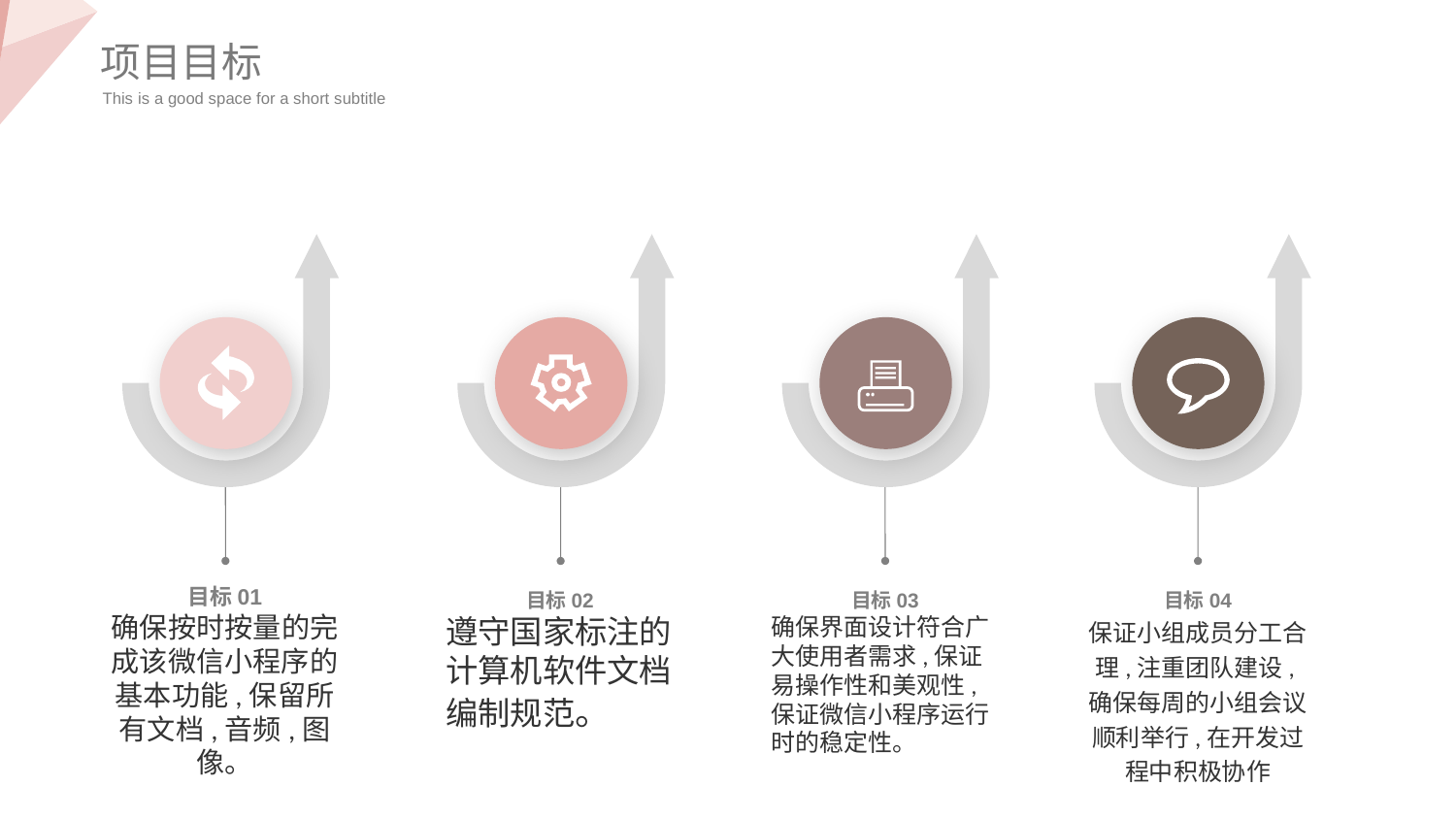

项目目标
This is a good space for a short subtitle

目标01
确保按时按量的完成该微信小程序的基本功能,保留所有文档,音频,图像。
目标02
遵守国家标注的计算机软件文档编制规范。
目标03
确保界面设计符合广大使用者需求,保证易操作性和美观性,保证微信小程序运行时的稳定性。
目标04
保证小组成员分工合理,注重团队建设,确保每周的小组会议顺利举行,在开发过程中积极协作